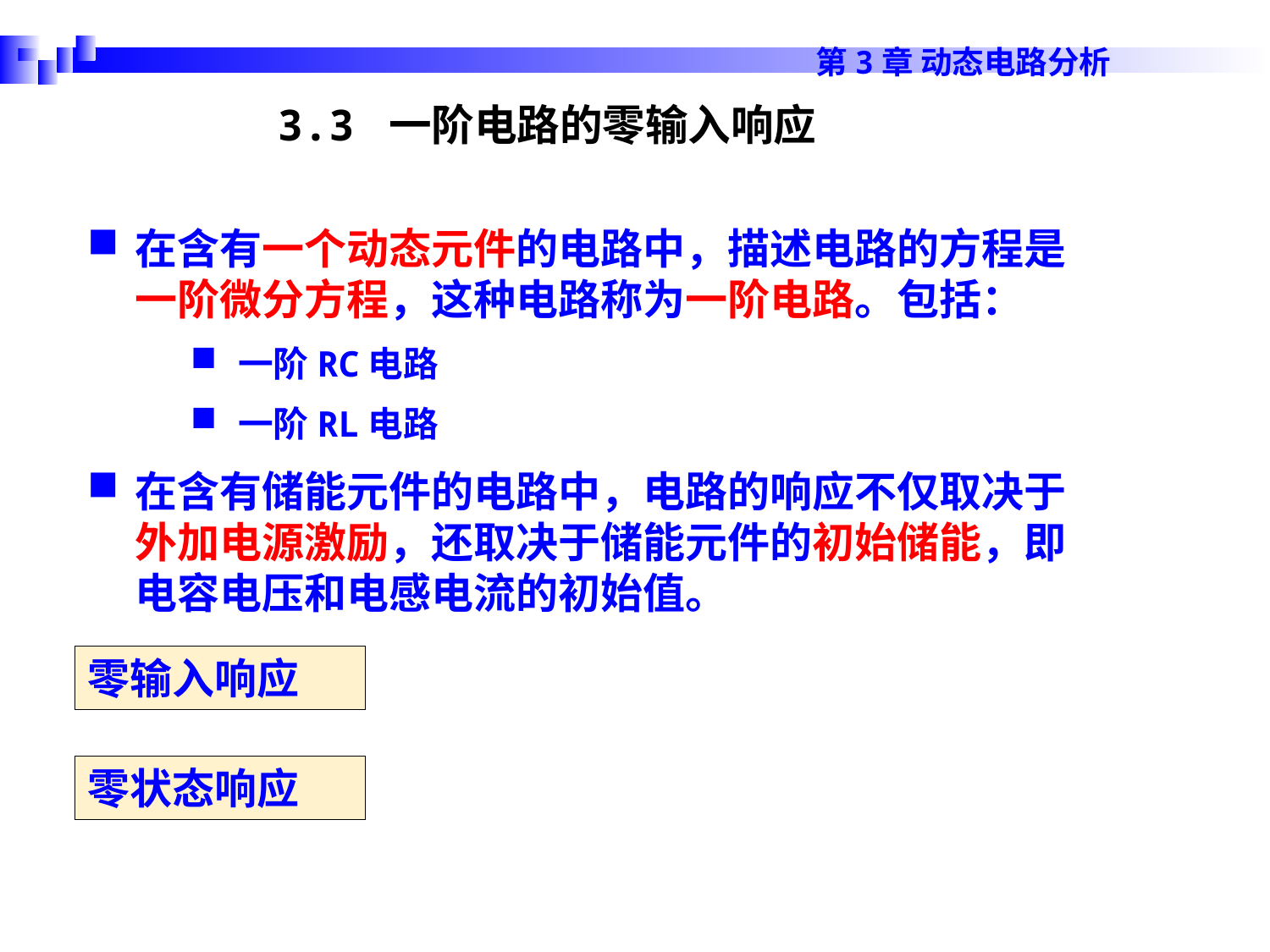

3.3 一阶电路的零输入响应
在含有一个动态元件的电路中，描述电路的方程是一阶微分方程，这种电路称为一阶电路。包括：
一阶RC电路
一阶RL电路
在含有储能元件的电路中，电路的响应不仅取决于外加电源激励，还取决于储能元件的初始储能，即电容电压和电感电流的初始值。

零输入响应
零状态响应